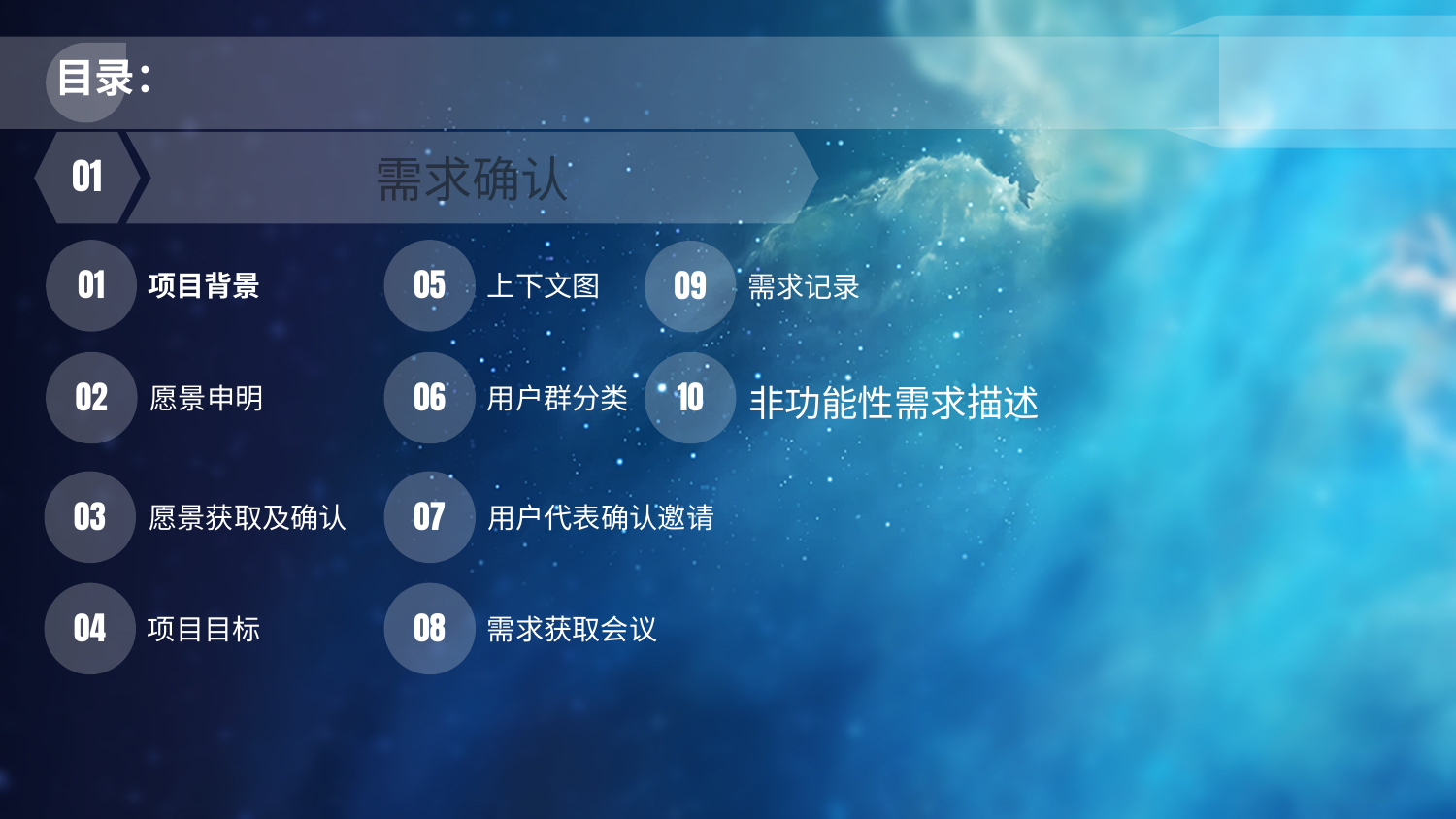

目录：

01
需求确认
01
项目背景
05
上下文图
09
需求记录
02
愿景申明
06
用户群分类
10
非功能性需求描述
03
愿景获取及确认
07
用户代表确认邀请
04
项目目标
08
需求获取会议